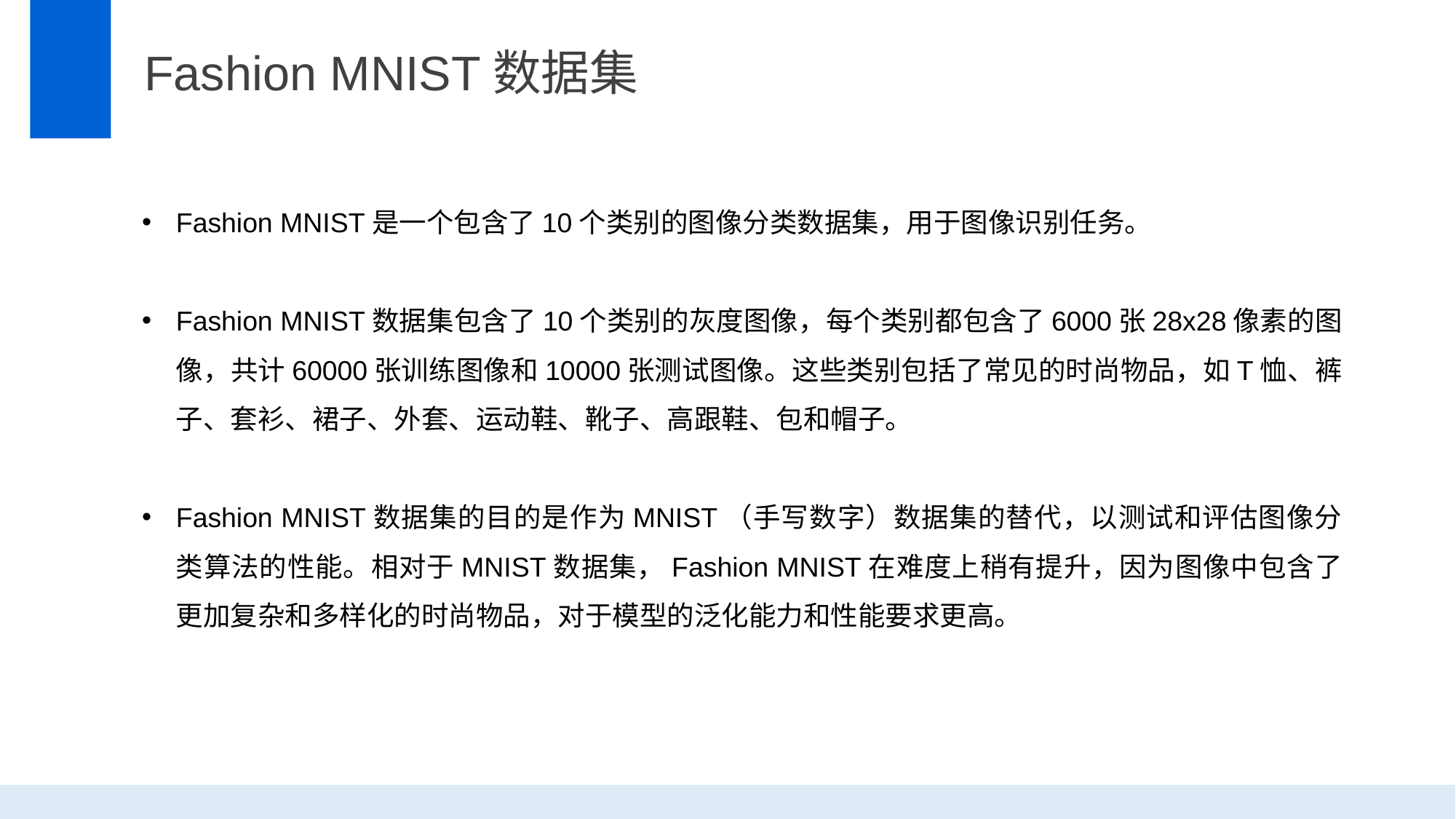

Fashion MNIST数据集
Fashion MNIST是一个包含了10个类别的图像分类数据集，用于图像识别任务。

Fashion MNIST数据集包含了10个类别的灰度图像，每个类别都包含了6000张28x28像素的图像，共计60000张训练图像和10000张测试图像。这些类别包括了常见的时尚物品，如T恤、裤子、套衫、裙子、外套、运动鞋、靴子、高跟鞋、包和帽子。

Fashion MNIST数据集的目的是作为MNIST（手写数字）数据集的替代，以测试和评估图像分类算法的性能。相对于MNIST数据集，Fashion MNIST在难度上稍有提升，因为图像中包含了更加复杂和多样化的时尚物品，对于模型的泛化能力和性能要求更高。